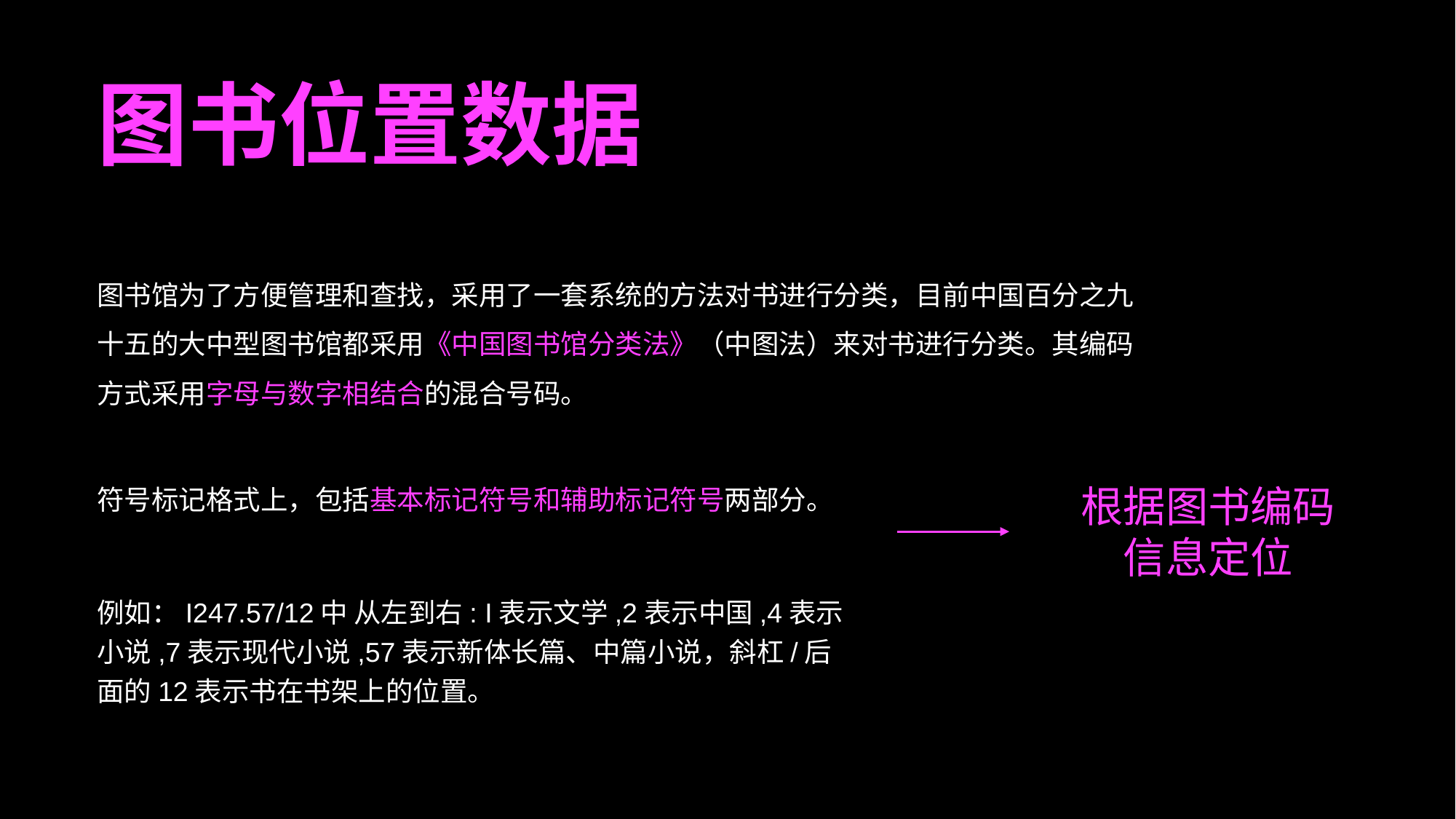

图书位置数据
图书馆为了方便管理和查找，采用了一套系统的方法对书进行分类，目前中国百分之九十五的大中型图书馆都采用《中国图书馆分类法》（中图法）来对书进行分类。其编码方式采用字母与数字相结合的混合号码。

符号标记格式上，包括基本标记符号和辅助标记符号两部分。
根据图书编码
信息定位
例如：I247.57/12中 从左到右: I表示文学,2表示中国,4表示小说,7表示现代小说,57表示新体长篇、中篇小说，斜杠/后面的12表示书在书架上的位置。